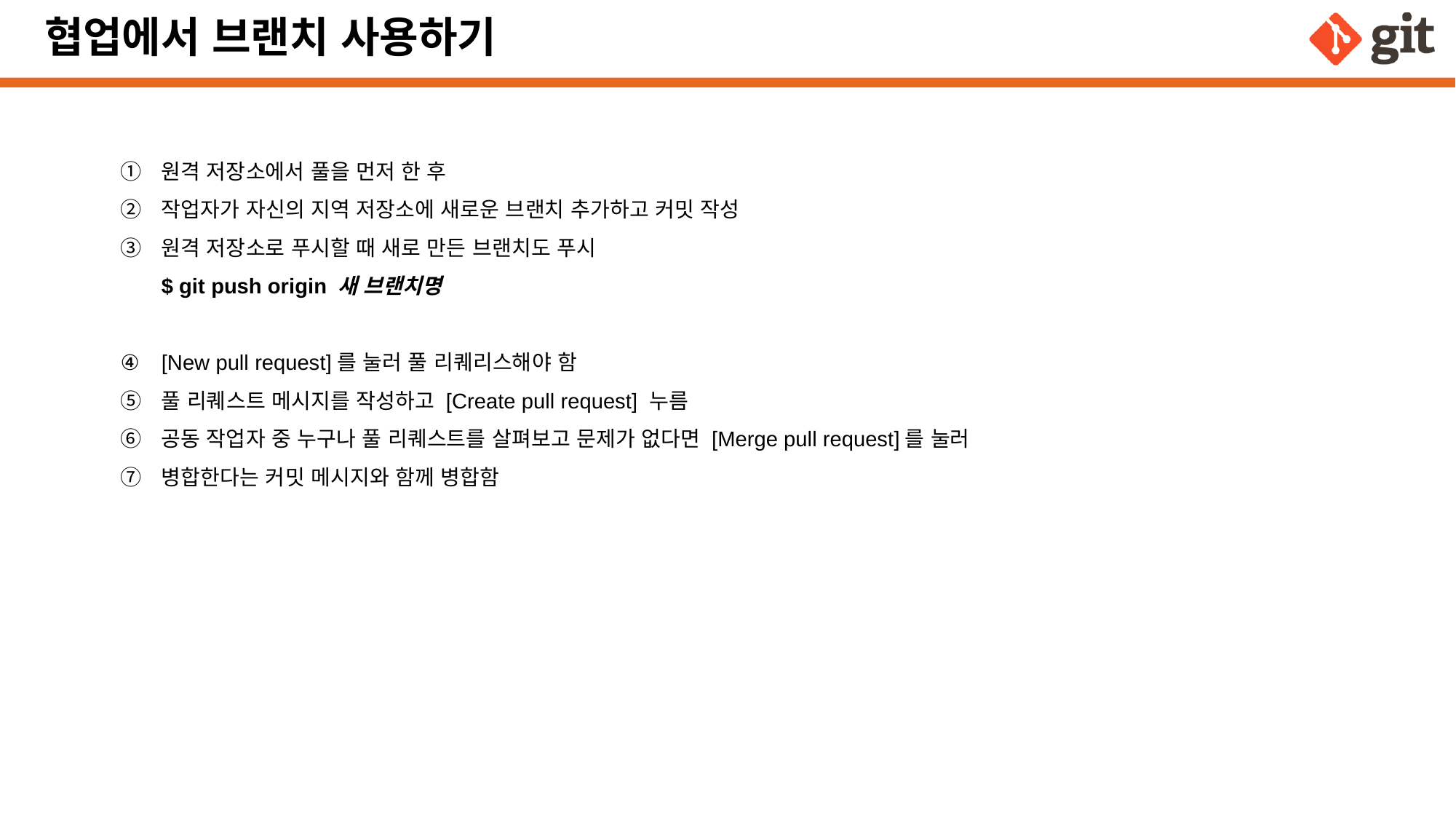

# 협업에서 브랜치 사용하기
원격 저장소에서 풀을 먼저 한 후
작업자가 자신의 지역 저장소에 새로운 브랜치 추가하고 커밋 작성
원격 저장소로 푸시할 때 새로 만든 브랜치도 푸시
$ git push origin 새 브랜치명
[New pull request]를 눌러 풀 리퀘리스해야 함
풀 리퀘스트 메시지를 작성하고 [Create pull request] 누름
공동 작업자 중 누구나 풀 리퀘스트를 살펴보고 문제가 없다면 [Merge pull request]를 눌러
병합한다는 커밋 메시지와 함께 병합함